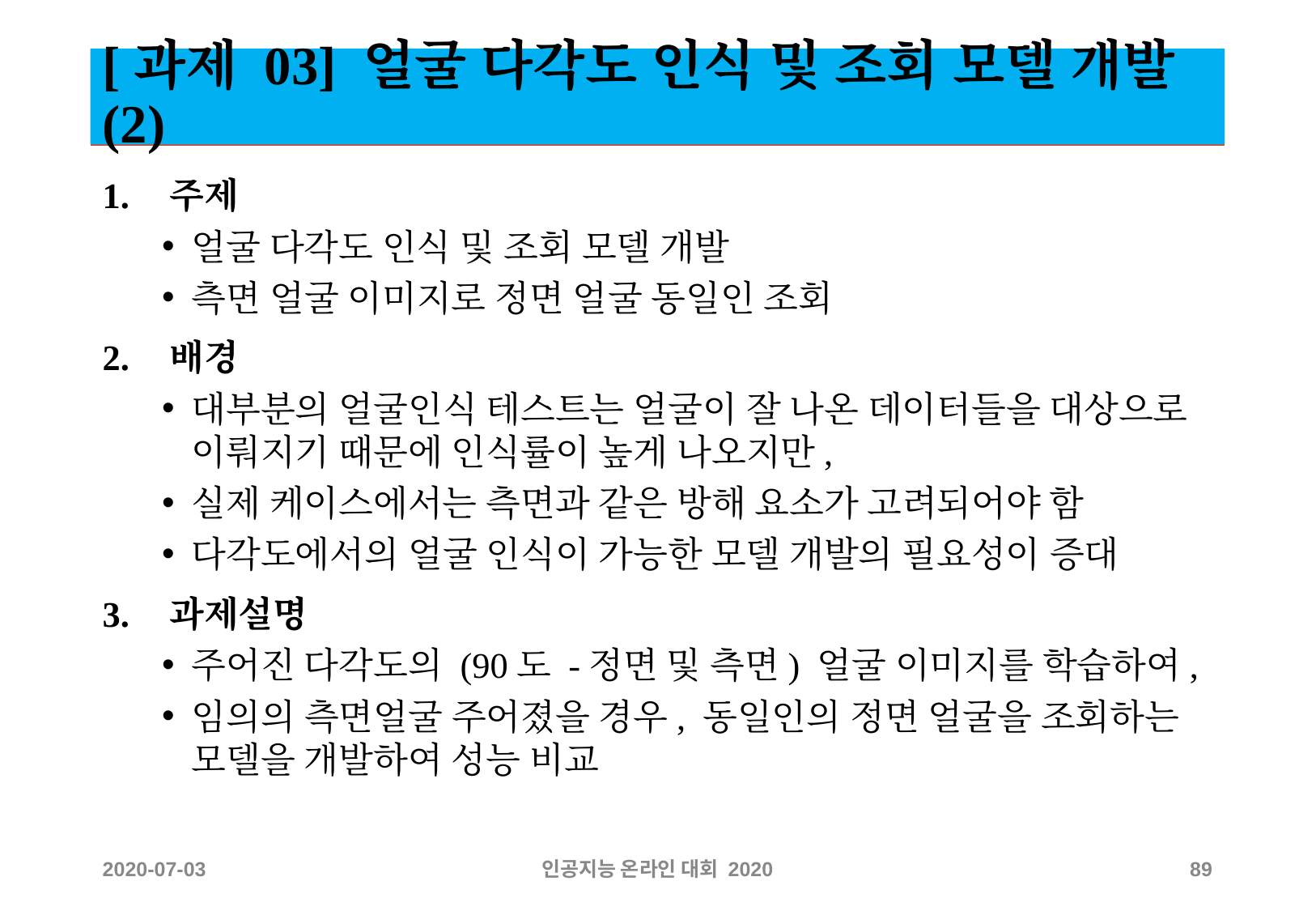

# [과제 03] 얼굴 다각도 인식 및 조회 모델 개발 (2)
주제
얼굴 다각도 인식 및 조회 모델 개발
측면 얼굴 이미지로 정면 얼굴 동일인 조회
배경
대부분의 얼굴인식 테스트는 얼굴이 잘 나온 데이터들을 대상으로 이뤄지기 때문에 인식률이 높게 나오지만,
실제 케이스에서는 측면과 같은 방해 요소가 고려되어야 함
다각도에서의 얼굴 인식이 가능한 모델 개발의 필요성이 증대
과제설명
주어진 다각도의 (90도 -정면 및 측면) 얼굴 이미지를 학습하여,
임의의 측면얼굴 주어졌을 경우, 동일인의 정면 얼굴을 조회하는 모델을 개발하여 성능 비교

2020-07-03
인공지능 온라인 대회 2020
89